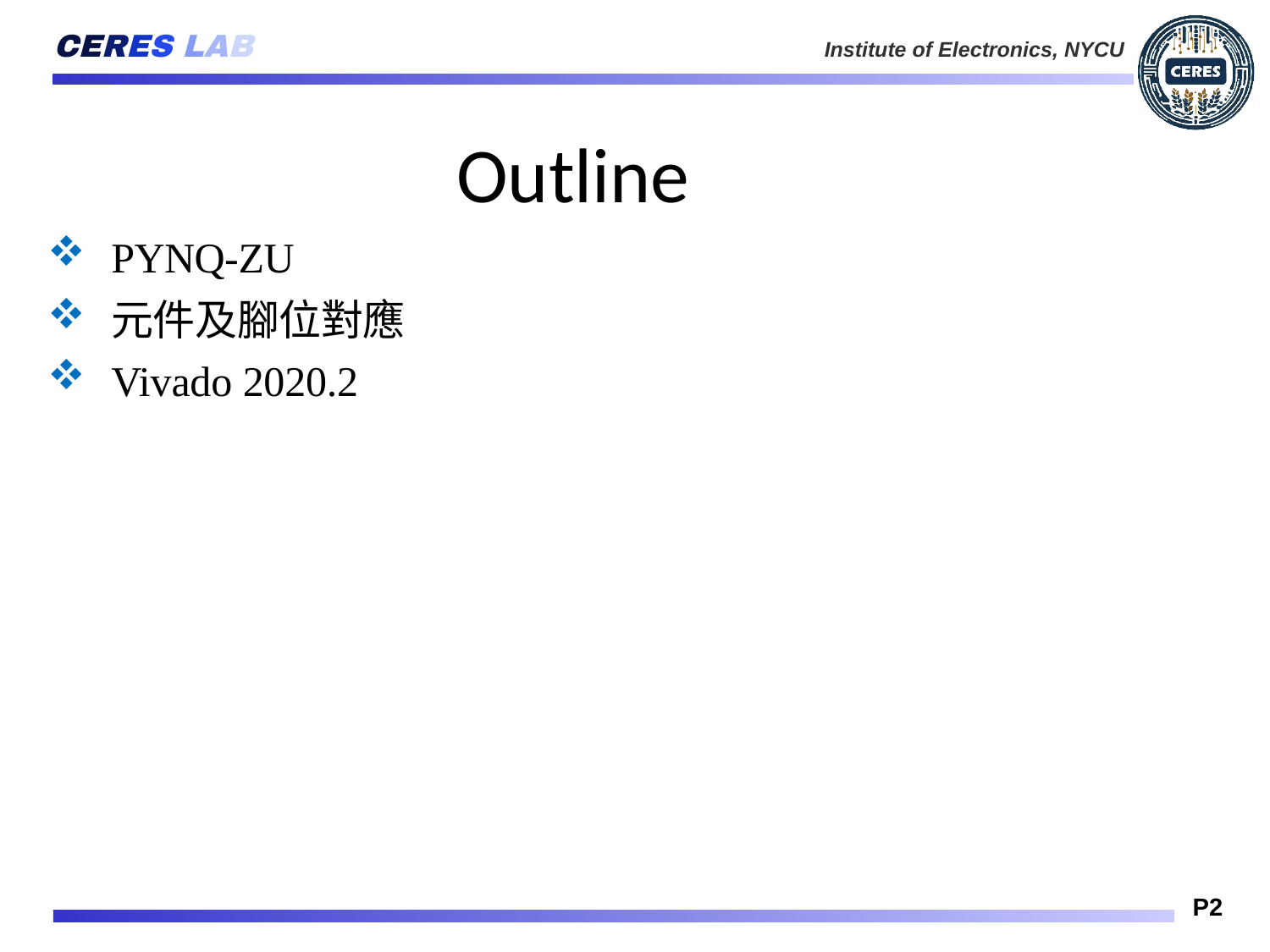

# Outline
PYNQ-ZU
元件及腳位對應
Vivado 2020.2
P2